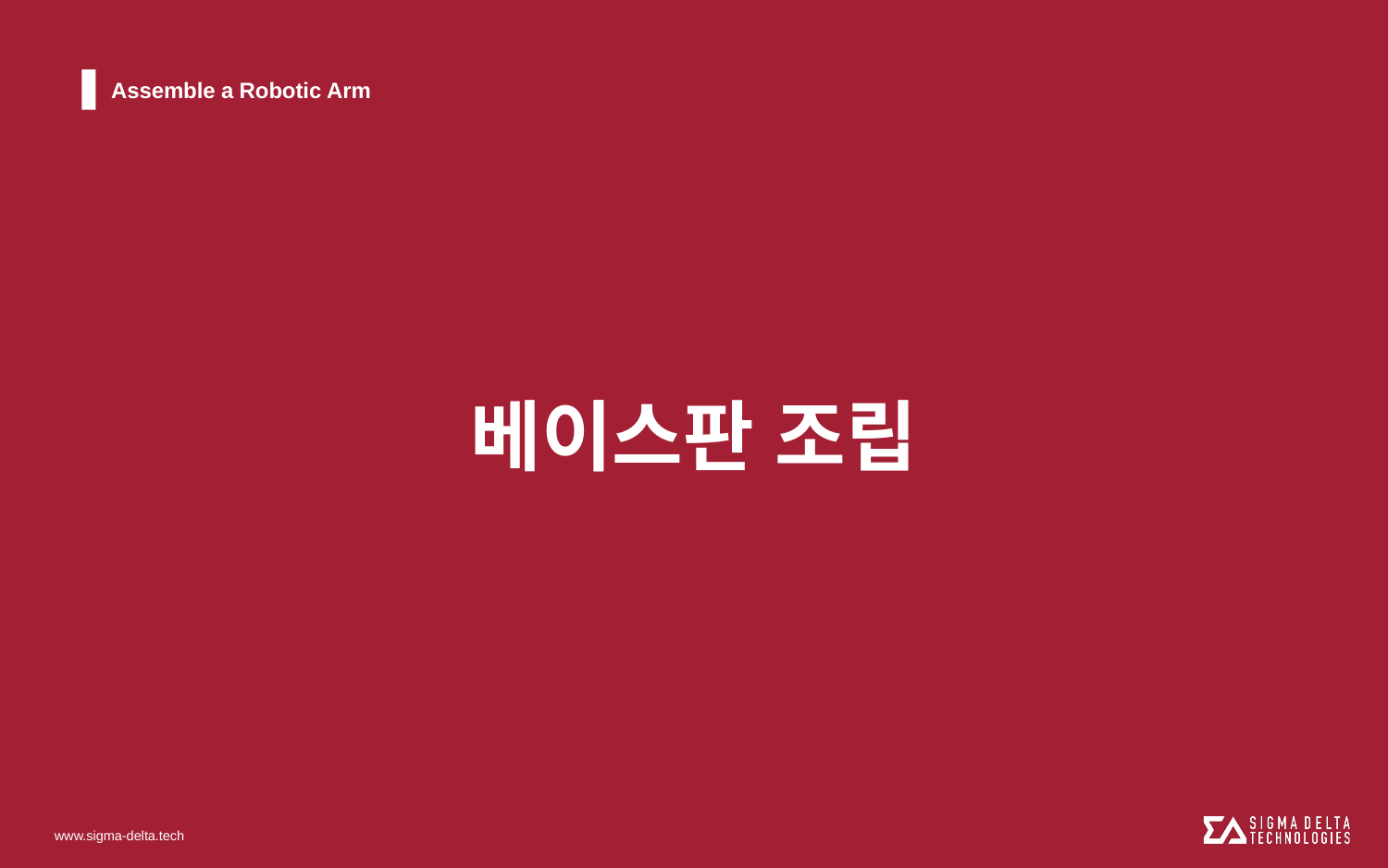

# Assemble a Robotic Arm
베이스판 조립